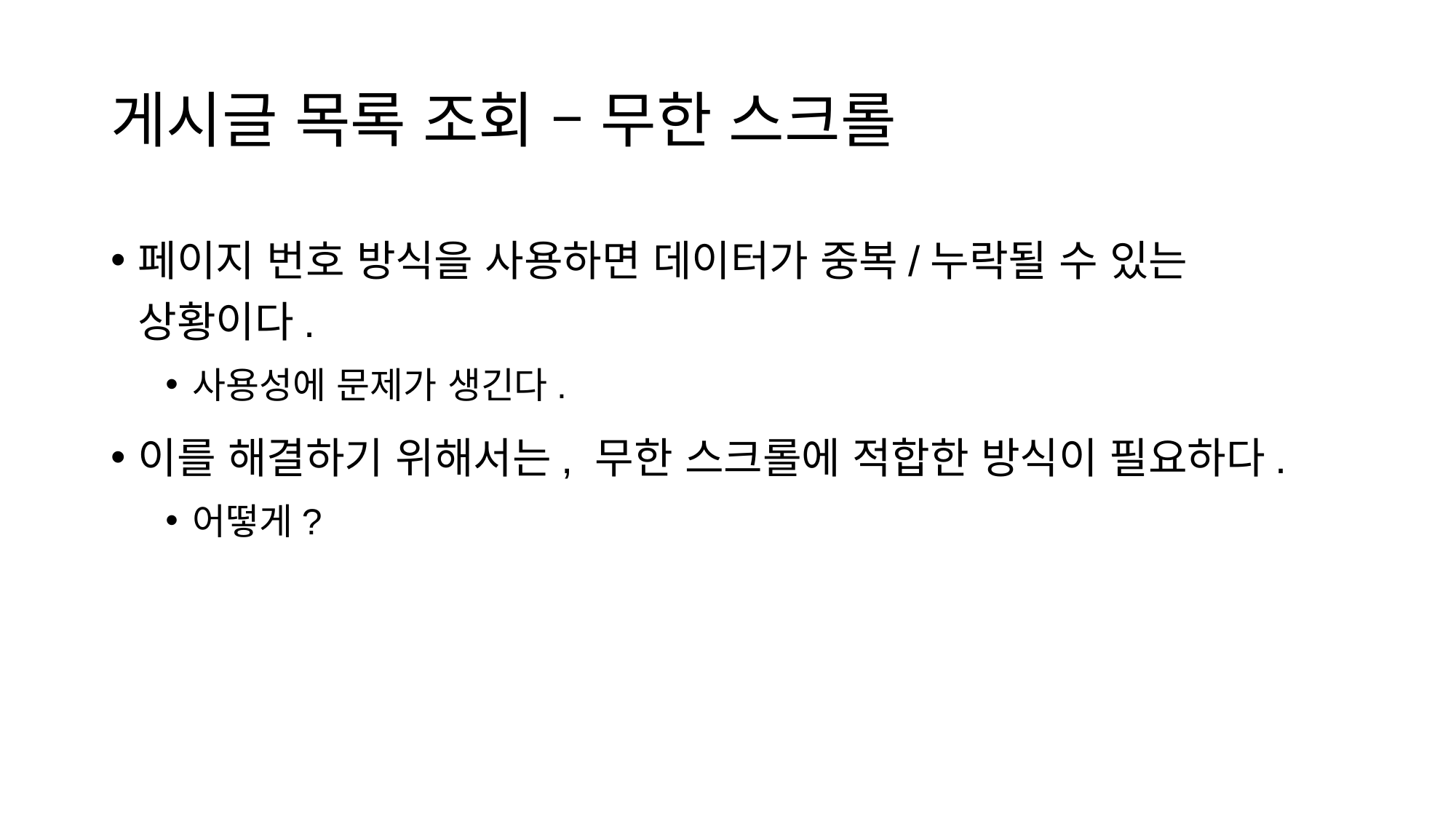

# 게시글 목록 조회 – 무한 스크롤
페이지 번호 방식을 사용하면 데이터가 중복/누락될 수 있는 상황이다.
사용성에 문제가 생긴다.
이를 해결하기 위해서는, 무한 스크롤에 적합한 방식이 필요하다.
어떻게?